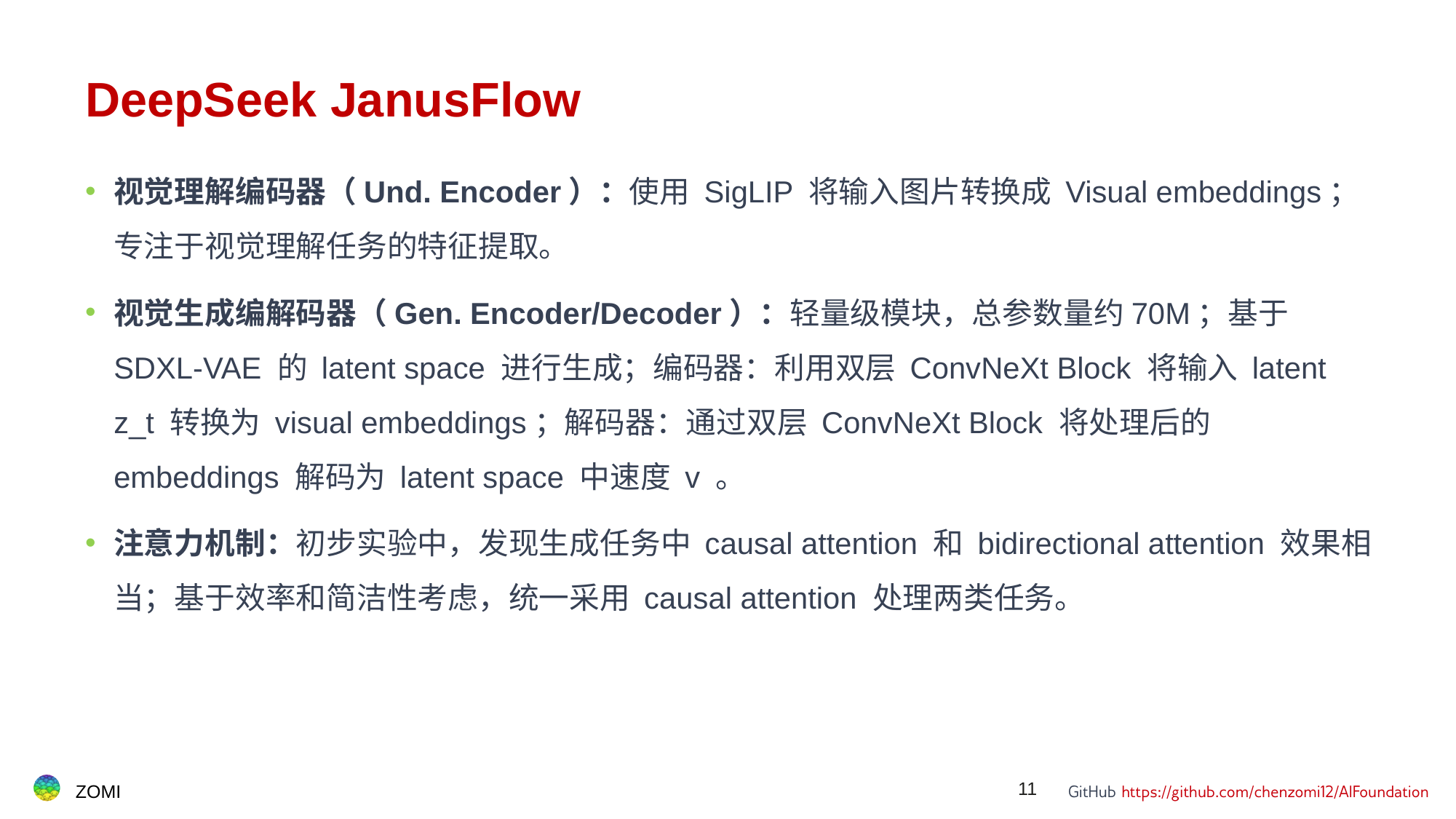

# DeepSeek JanusFlow
视觉理解编码器（Und. Encoder）：使用 SigLIP 将输入图片转换成 Visual embeddings；专注于视觉理解任务的特征提取。
视觉生成编解码器（Gen. Encoder/Decoder）：轻量级模块，总参数量约70M；基于 SDXL-VAE 的 latent space 进行生成；编码器：利用双层 ConvNeXt Block 将输入 latent z_t 转换为 visual embeddings；解码器：通过双层 ConvNeXt Block 将处理后的 embeddings 解码为 latent space 中速度 v 。
注意力机制：初步实验中，发现生成任务中 causal attention 和 bidirectional attention 效果相当；基于效率和简洁性考虑，统一采用 causal attention 处理两类任务。